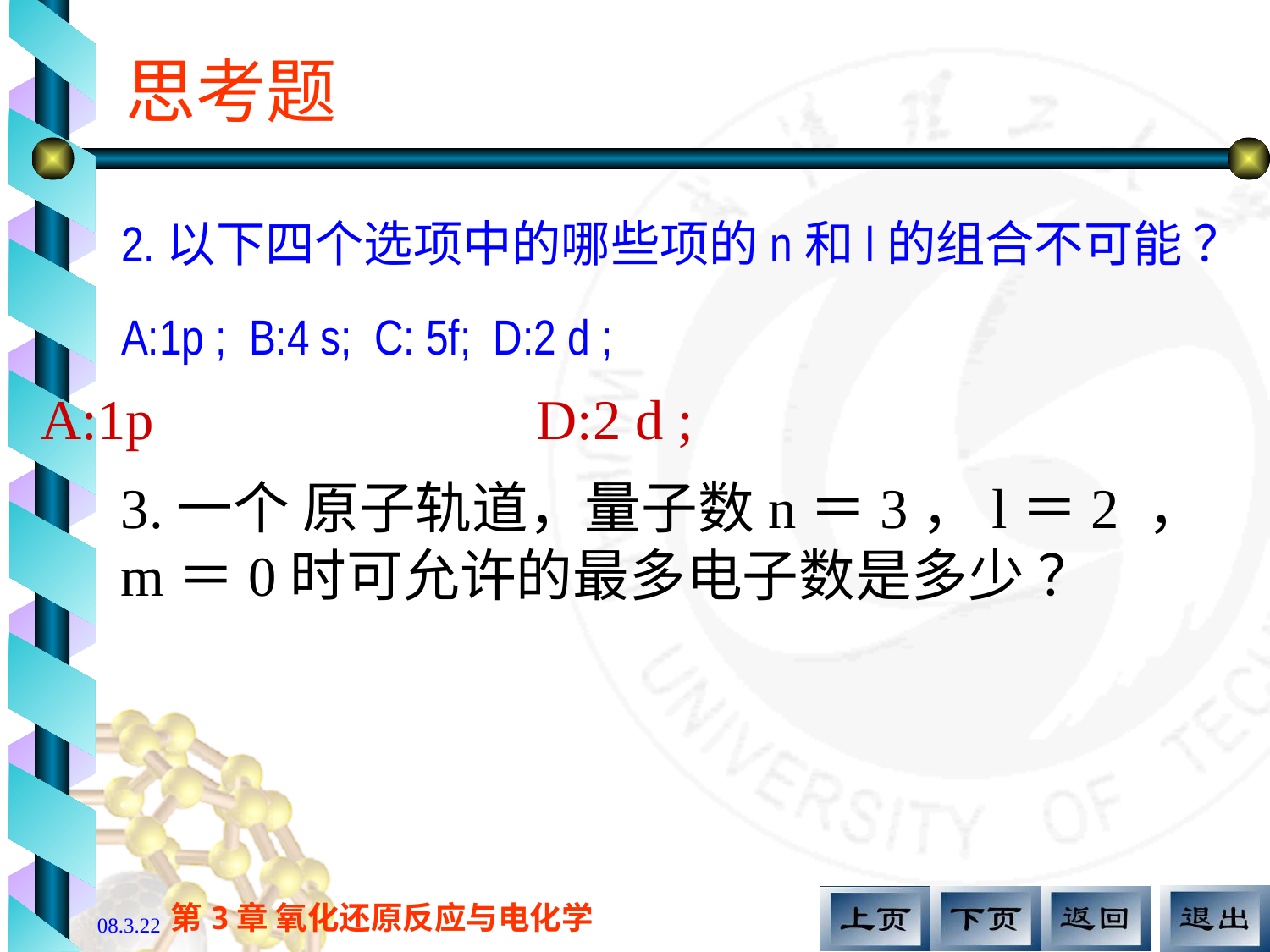

# 思考题
2.以下四个选项中的哪些项的n和l的组合不可能 ？
A:1p ;  B:4 s;  C: 5f;  D:2 d ;
A:1p                           D:2 d ;
3.一个 原子轨道，量子数n＝3，l＝2 ，m＝0时可允许的最多电子数是多少 ？